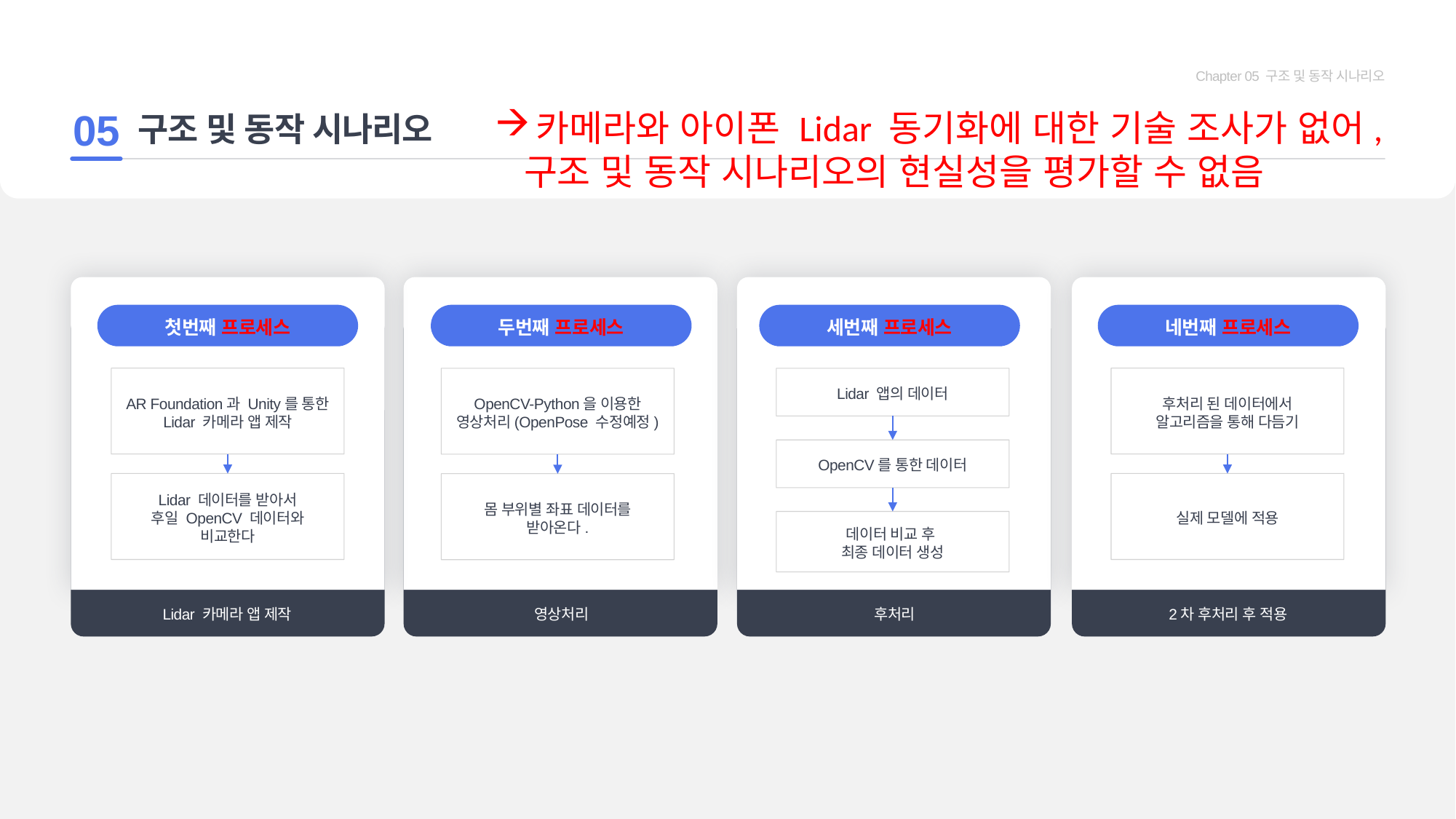

Chapter 05 구조 및 동작 시나리오
구조 및 동작 시나리오
05
카메라와 아이폰 Lidar 동기화에 대한 기술 조사가 없어,
  구조 및 동작 시나리오의 현실성을 평가할 수 없음

첫번째 프로세스
두번째 프로세스
세번째 프로세스
네번째 프로세스
AR Foundation과 Unity를 통한
Lidar 카메라 앱 제작
후처리 된 데이터에서
알고리즘을 통해 다듬기
OpenCV-Python을 이용한
영상처리(OpenPose 수정예정)
Lidar 앱의 데이터
OpenCV를 통한 데이터
Lidar 데이터를 받아서
후일 OpenCV 데이터와
비교한다
실제 모델에 적용
몸 부위별 좌표 데이터를
받아온다.
데이터 비교 후
최종 데이터 생성
Lidar 카메라 앱 제작
영상처리
후처리
2차 후처리 후 적용